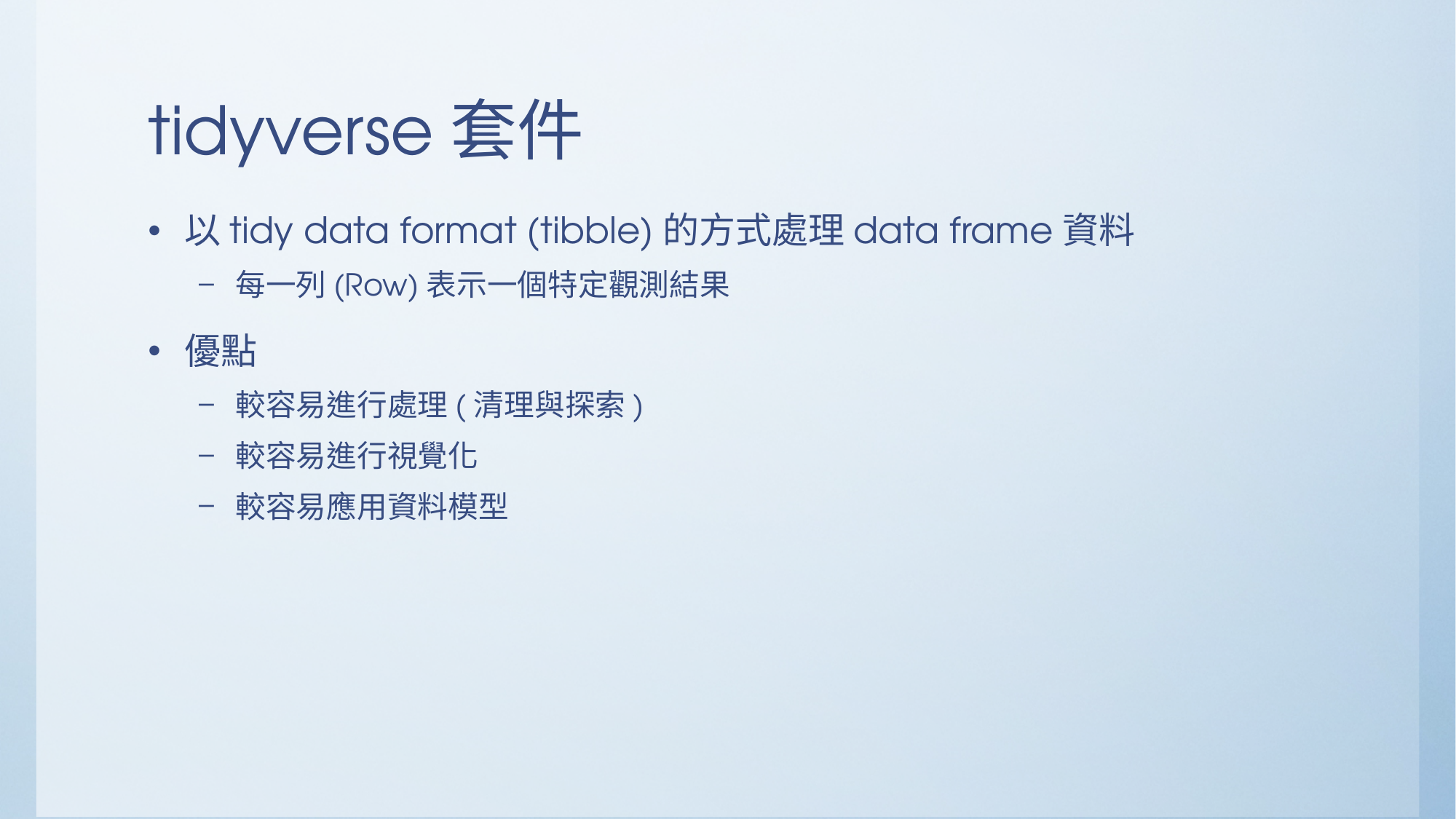

# tidyverse套件
以tidy data format (tibble)的方式處理data frame資料
每一列(Row)表示一個特定觀測結果
優點
較容易進行處理(清理與探索)
較容易進行視覺化
較容易應用資料模型